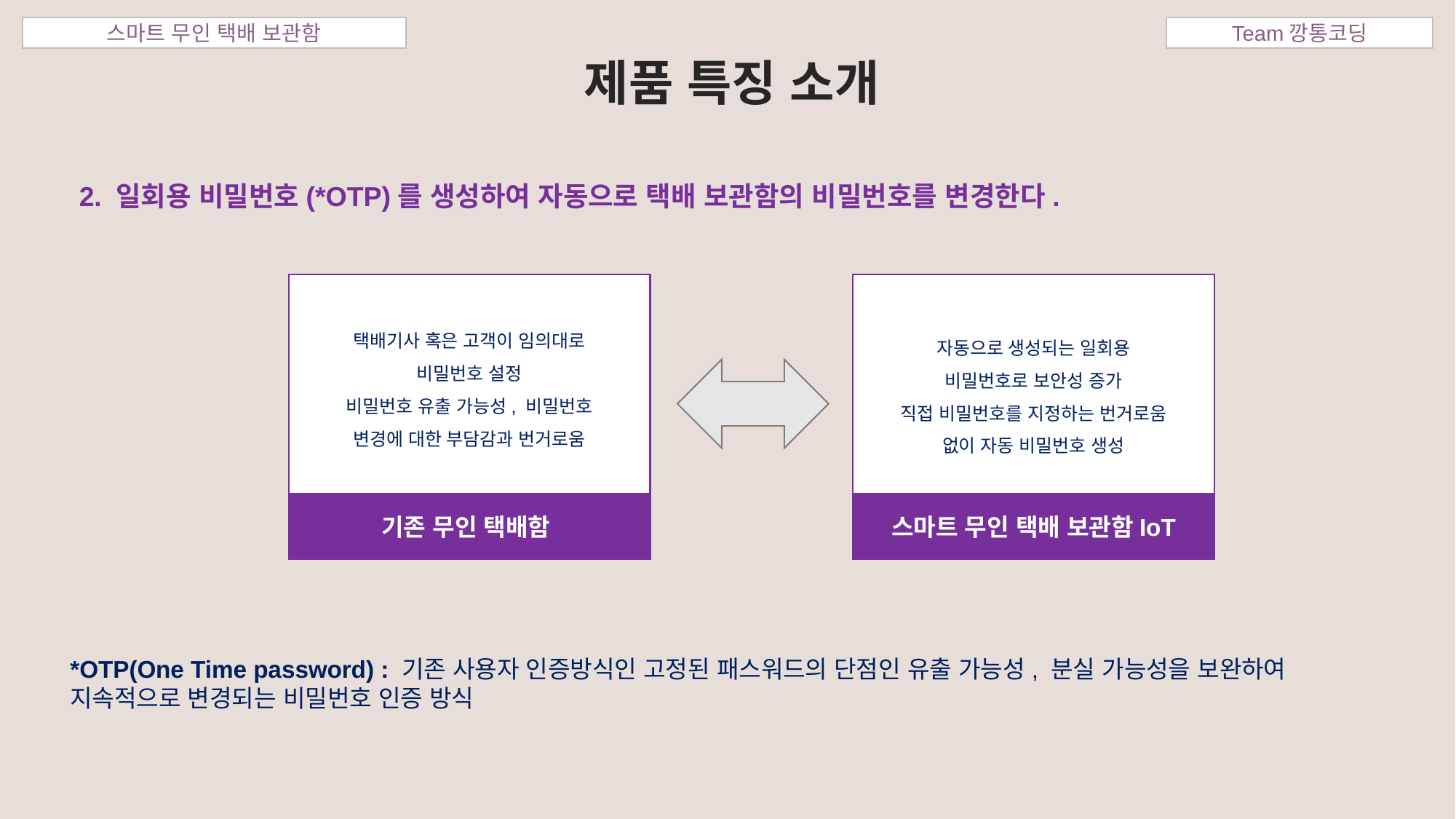

스마트 무인 택배 보관함
제품 특징 소개
Team깡통코딩
2. 일회용 비밀번호(*OTP)를 생성하여 자동으로 택배 보관함의 비밀번호를 변경한다.

택배기사 혹은 고객이 임의대로 비밀번호 설정
비밀번호 유출 가능성, 비밀번호 변경에 대한 부담감과 번거로움
자동으로 생성되는 일회용 비밀번호로 보안성 증가
직접 비밀번호를 지정하는 번거로움 없이 자동 비밀번호 생성

기존 무인 택배함
스마트 무인 택배 보관함IoT
*OTP(One Time password) : 기존 사용자 인증방식인 고정된 패스워드의 단점인 유출 가능성, 분실 가능성을 보완하여 지속적으로 변경되는 비밀번호 인증 방식